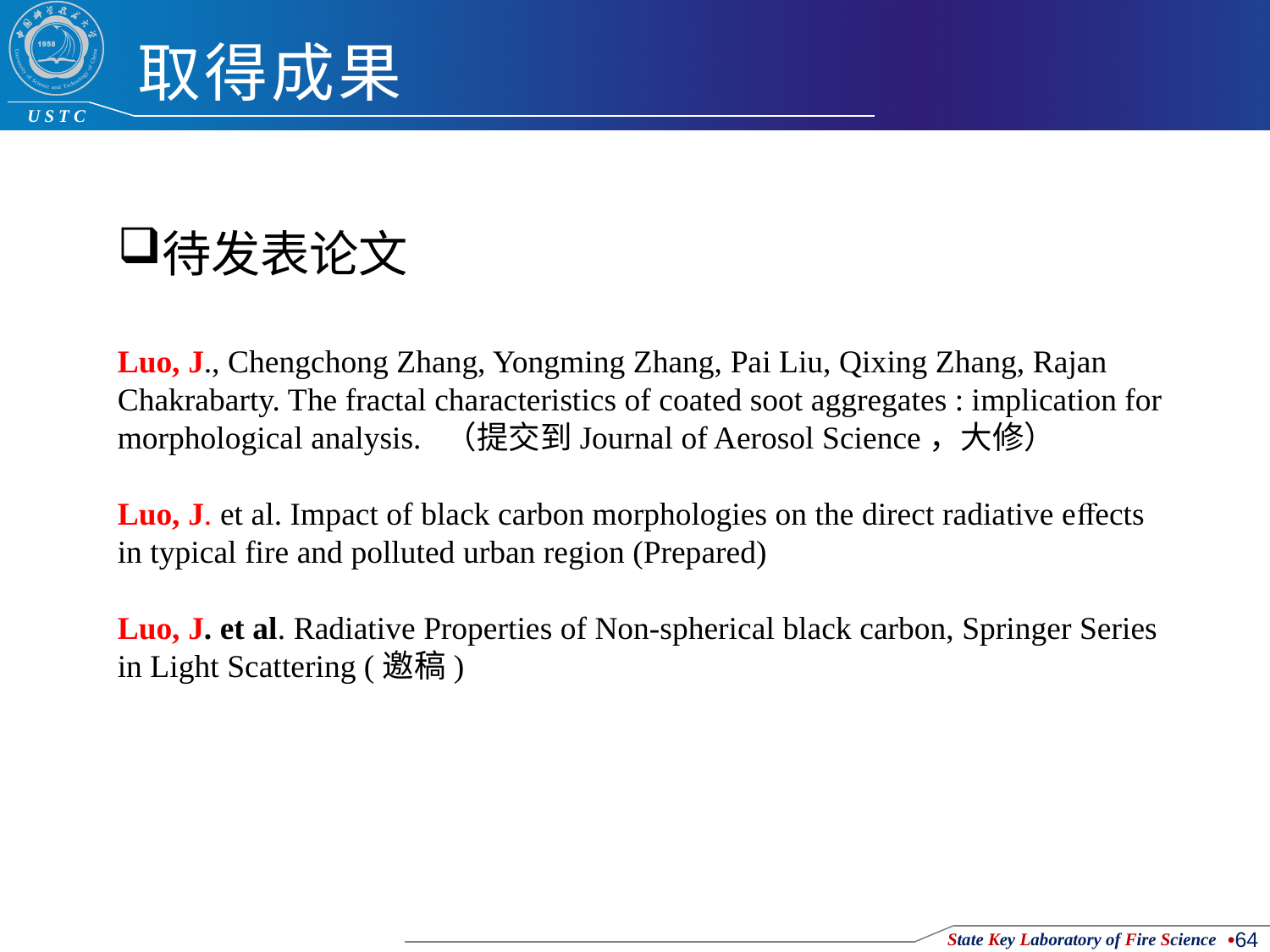

# 取得成果
待发表论文

Luo, J., Chengchong Zhang, Yongming Zhang, Pai Liu, Qixing Zhang, Rajan Chakrabarty. The fractal characteristics of coated soot aggregates : implication for morphological analysis.  （提交到Journal of Aerosol Science，大修）

Luo, J. et al. Impact of black carbon morphologies on the direct radiative eﬀects in typical fire and polluted urban region (Prepared)

Luo, J. et al. Radiative Properties of Non-spherical black carbon, Springer Series in Light Scattering (邀稿)